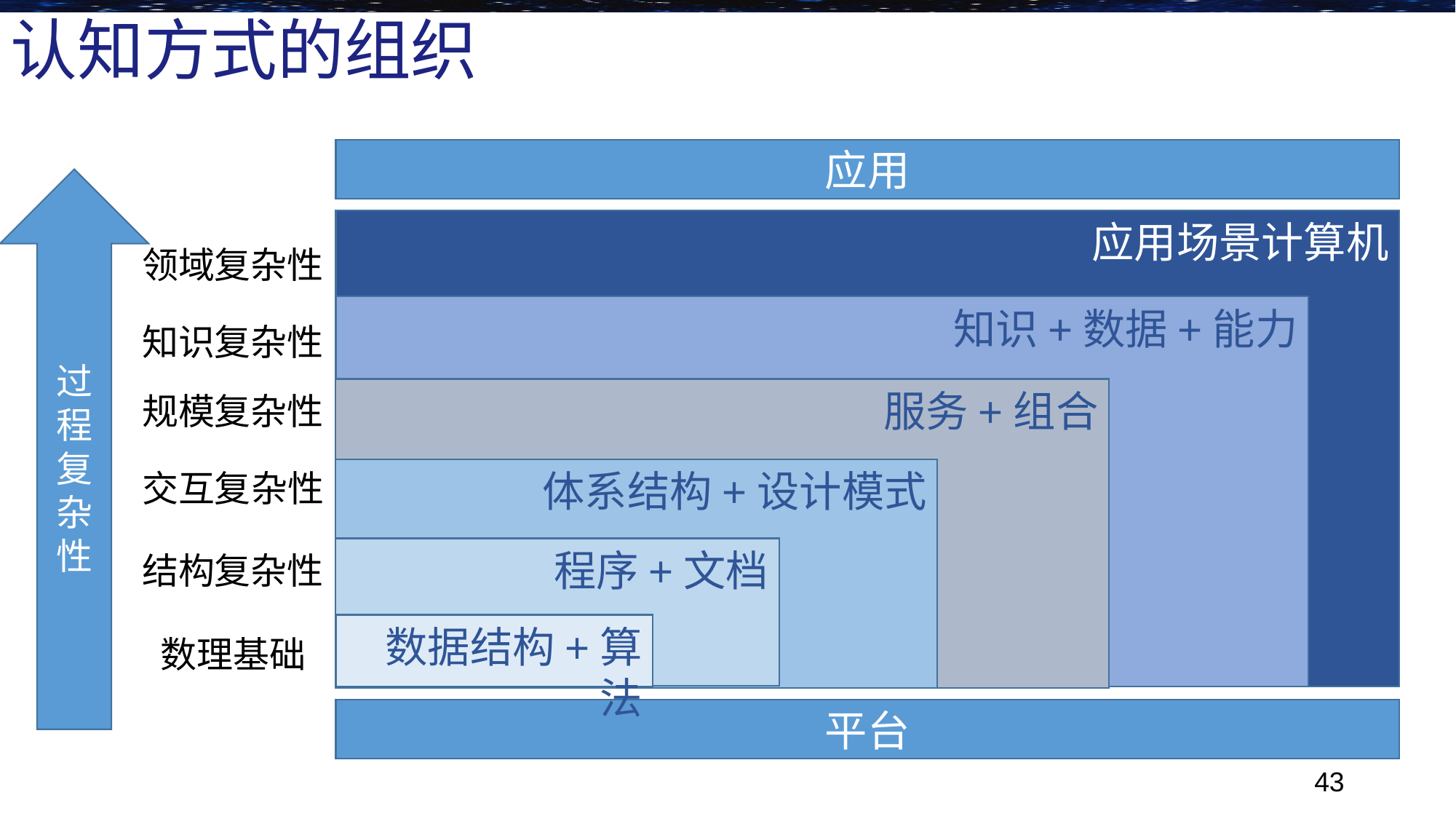

# 认知方式的组织
应用
应用场景计算机
知识+数据+能力
服务+组合
体系结构+设计模式
程序+文档
数据结构+算法
平台
过程复杂性
领域复杂性
知识复杂性
规模复杂性
交互复杂性
结构复杂性
数理基础
43